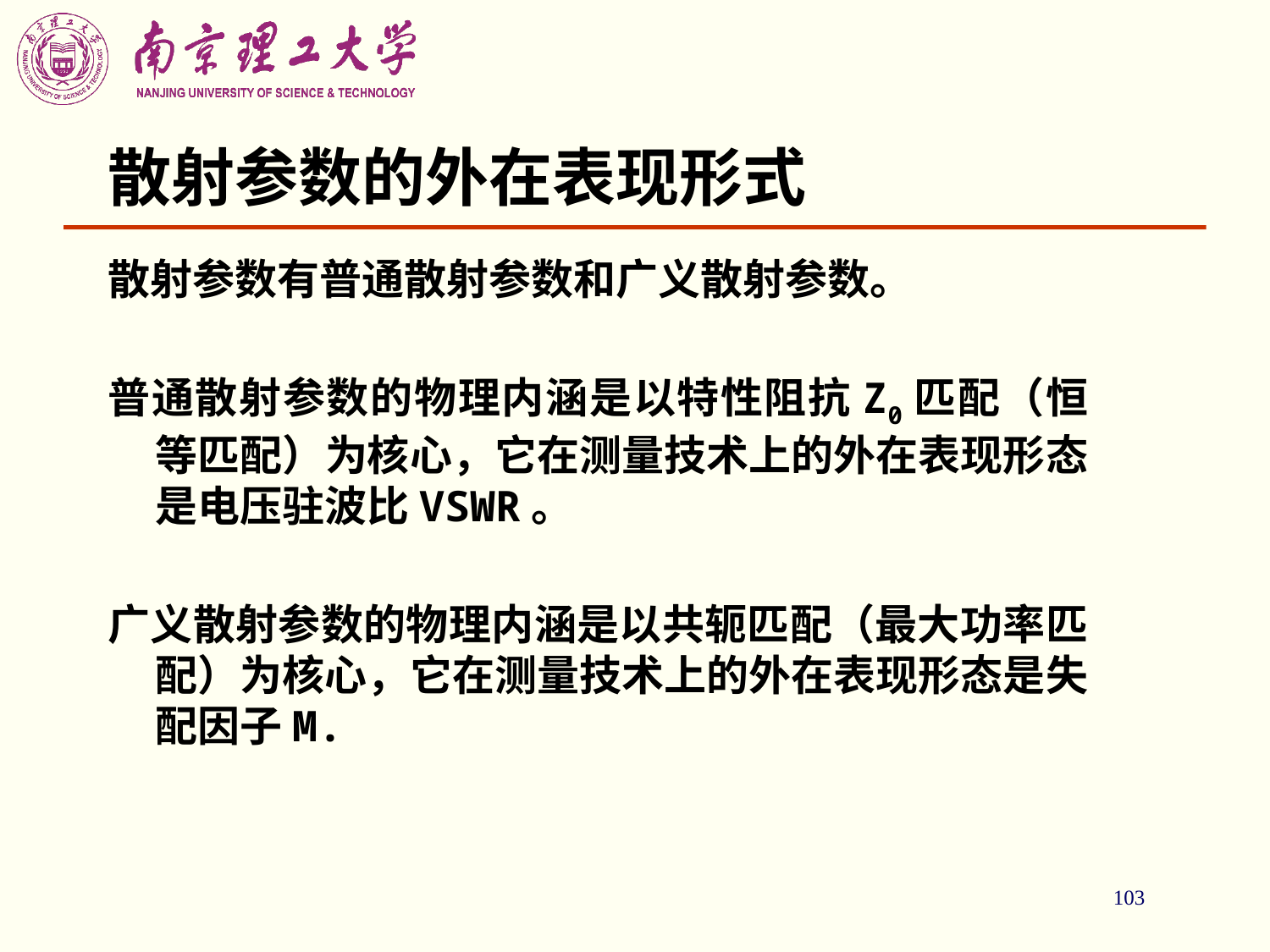

103
# 散射参数的外在表现形式
散射参数有普通散射参数和广义散射参数。

普通散射参数的物理内涵是以特性阻抗Z0匹配（恒等匹配）为核心，它在测量技术上的外在表现形态是电压驻波比VSWR。

广义散射参数的物理内涵是以共轭匹配（最大功率匹配）为核心，它在测量技术上的外在表现形态是失配因子M.